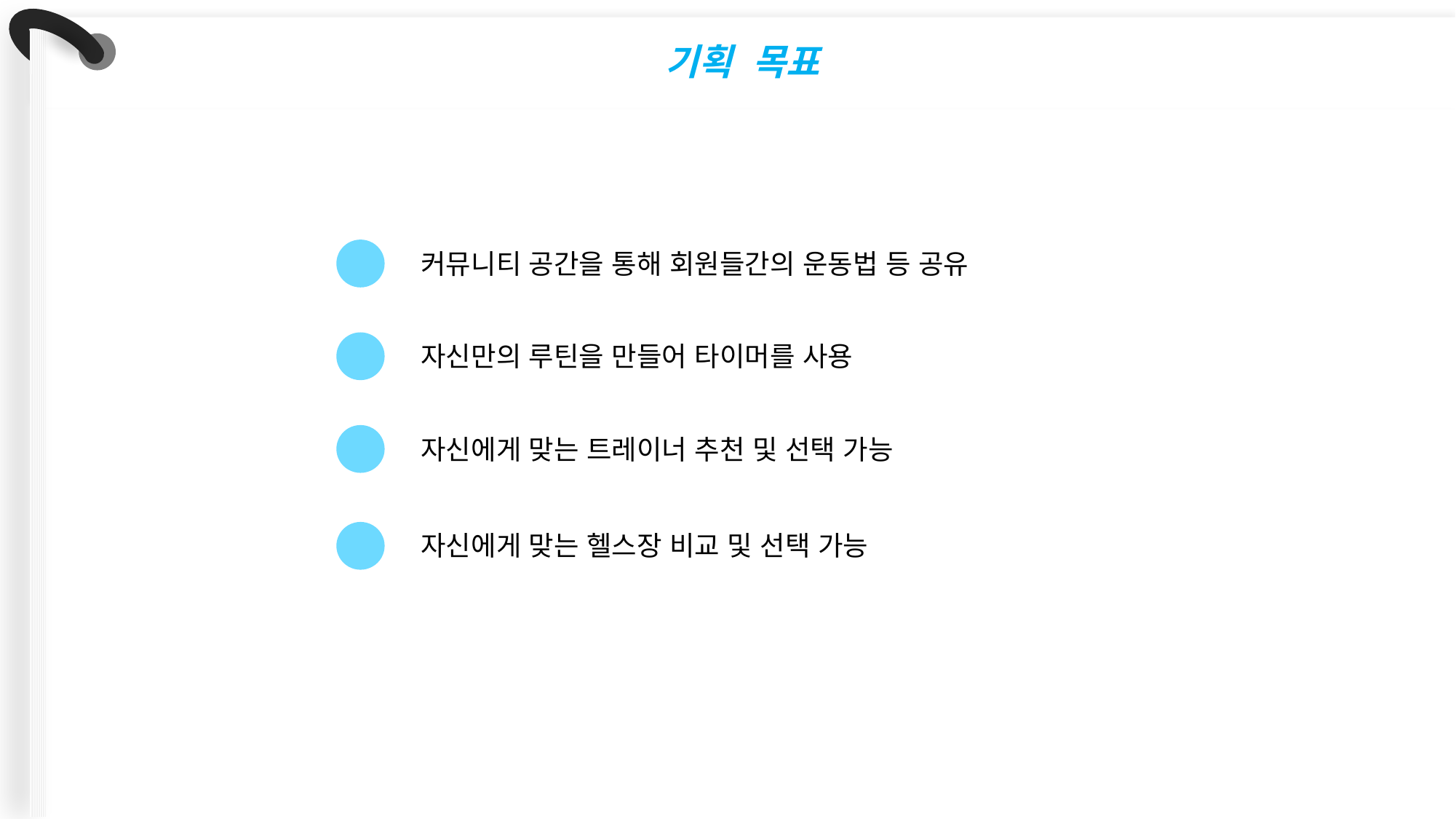

기획  목표

커뮤니티 공간을 통해 회원들간의 운동법 등 공유

자신만의 루틴을 만들어 타이머를 사용

자신에게 맞는 트레이너 추천 및 선택 가능

자신에게 맞는 헬스장 비교 및 선택 가능